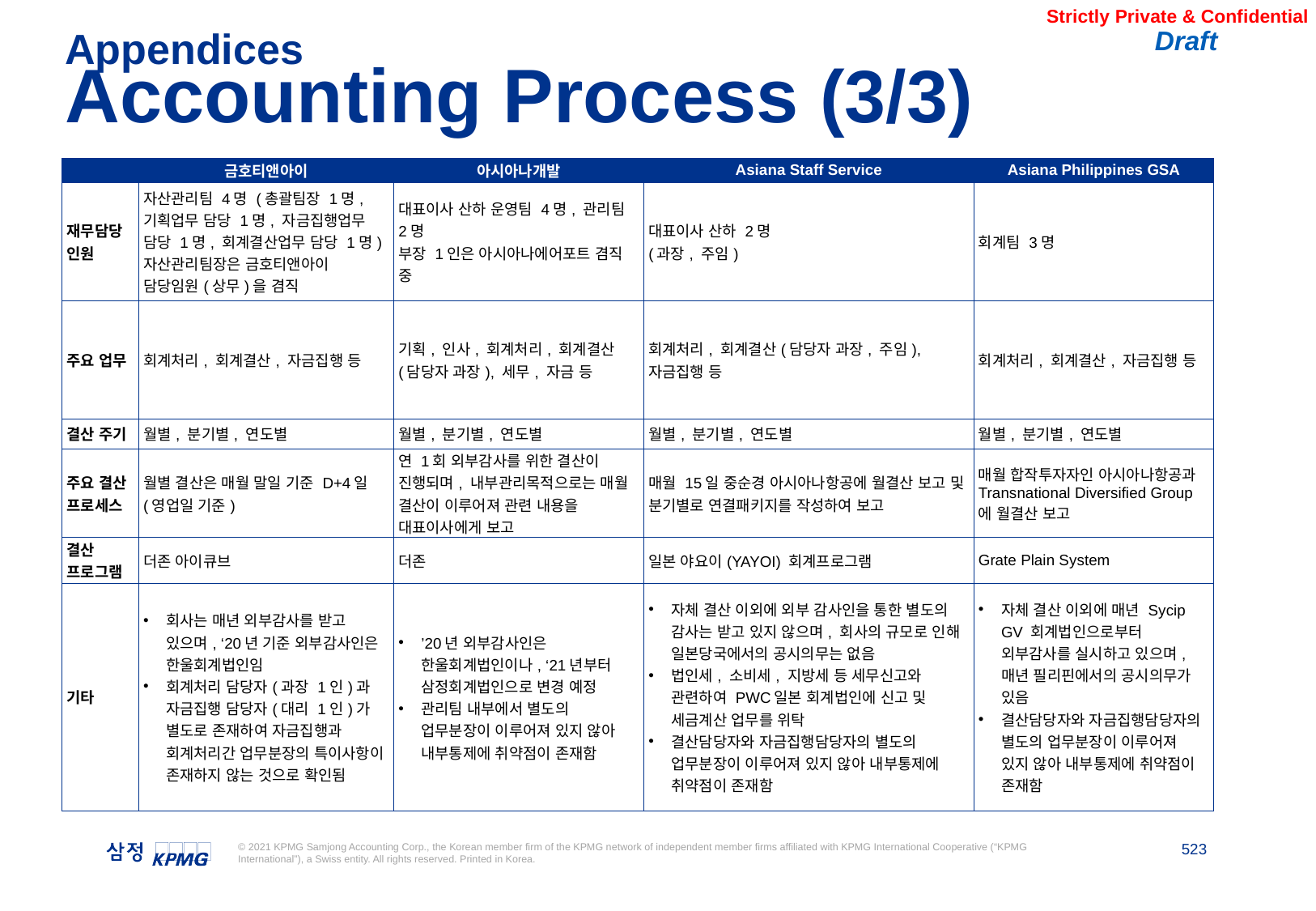

Appendices
Accounting Process (3/3)
|  | 금호티앤아이 | 아시아나개발 | Asiana Staff Service | Asiana Philippines GSA |
| --- | --- | --- | --- | --- |
| 재무담당 인원 | 자산관리팀 4명 (총괄팀장 1명, 기획업무 담당 1명, 자금집행업무 담당 1명, 회계결산업무 담당 1명) 자산관리팀장은 금호티앤아이 담당임원(상무)을 겸직 | 대표이사 산하 운영팀 4명, 관리팀 2명 부장 1인은 아시아나에어포트 겸직 중 | 대표이사 산하 2명 (과장, 주임) | 회계팀 3명 |
| 주요 업무 | 회계처리, 회계결산, 자금집행 등 | 기획, 인사, 회계처리, 회계결산(담당자 과장), 세무, 자금 등 | 회계처리, 회계결산(담당자 과장, 주임), 자금집행 등 | 회계처리, 회계결산, 자금집행 등 |
| 결산 주기 | 월별, 분기별, 연도별 | 월별, 분기별, 연도별 | 월별, 분기별, 연도별 | 월별, 분기별, 연도별 |
| 주요 결산 프로세스 | 월별 결산은 매월 말일 기준 D+4일(영업일 기준) | 연 1회 외부감사를 위한 결산이 진행되며, 내부관리목적으로는 매월 결산이 이루어져 관련 내용을 대표이사에게 보고 | 매월 15일 중순경 아시아나항공에 월결산 보고 및 분기별로 연결패키지를 작성하여 보고 | 매월 합작투자자인 아시아나항공과 Transnational Diversified Group에 월결산 보고 |
| 결산 프로그램 | 더존 아이큐브 | 더존 | 일본 야요이(YAYOI) 회계프로그램 | Grate Plain System |
| 기타 | 회사는 매년 외부감사를 받고 있으며, ‘20년 기준 외부감사인은 한울회계법인임 회계처리 담당자(과장 1인)과 자금집행 담당자(대리 1인)가 별도로 존재하여 자금집행과 회계처리간 업무분장의 특이사항이 존재하지 않는 것으로 확인됨 | ’20년 외부감사인은 한울회계법인이나, ‘21년부터 삼정회계법인으로 변경 예정 관리팀 내부에서 별도의 업무분장이 이루어져 있지 않아 내부통제에 취약점이 존재함 | 자체 결산 이외에 외부 감사인을 통한 별도의 감사는 받고 있지 않으며, 회사의 규모로 인해 일본당국에서의 공시의무는 없음 법인세, 소비세, 지방세 등 세무신고와 관련하여 PWC일본 회계법인에 신고 및 세금계산 업무를 위탁 결산담당자와 자금집행담당자의 별도의 업무분장이 이루어져 있지 않아 내부통제에 취약점이 존재함 | 자체 결산 이외에 매년 Sycip GV 회계법인으로부터 외부감사를 실시하고 있으며, 매년 필리핀에서의 공시의무가 있음 결산담당자와 자금집행담당자의 별도의 업무분장이 이루어져 있지 않아 내부통제에 취약점이 존재함 |